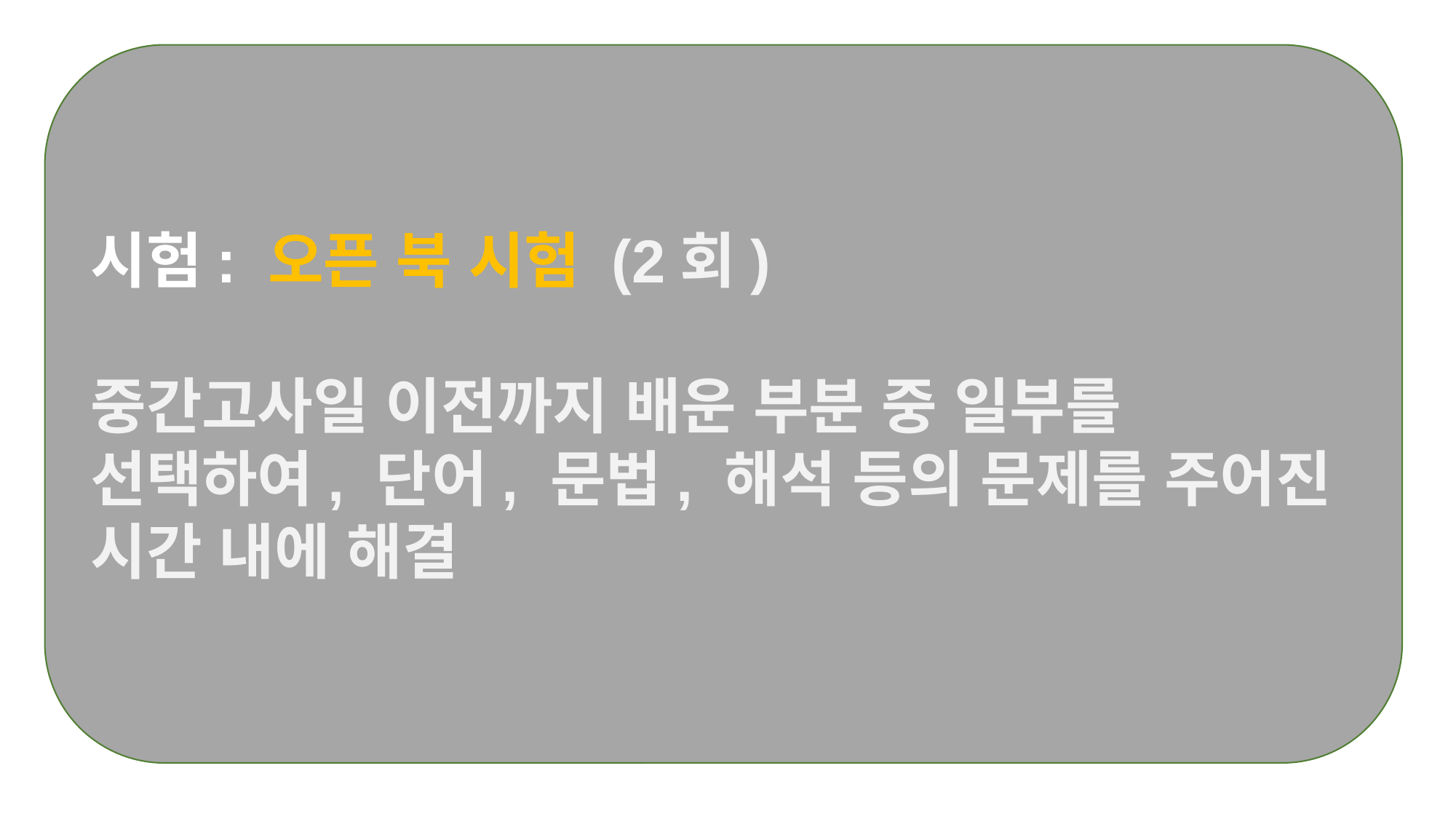

시험: 오픈 북 시험 (2회)

중간고사일 이전까지 배운 부분 중 일부를 선택하여, 단어, 문법, 해석 등의 문제를 주어진 시간 내에 해결